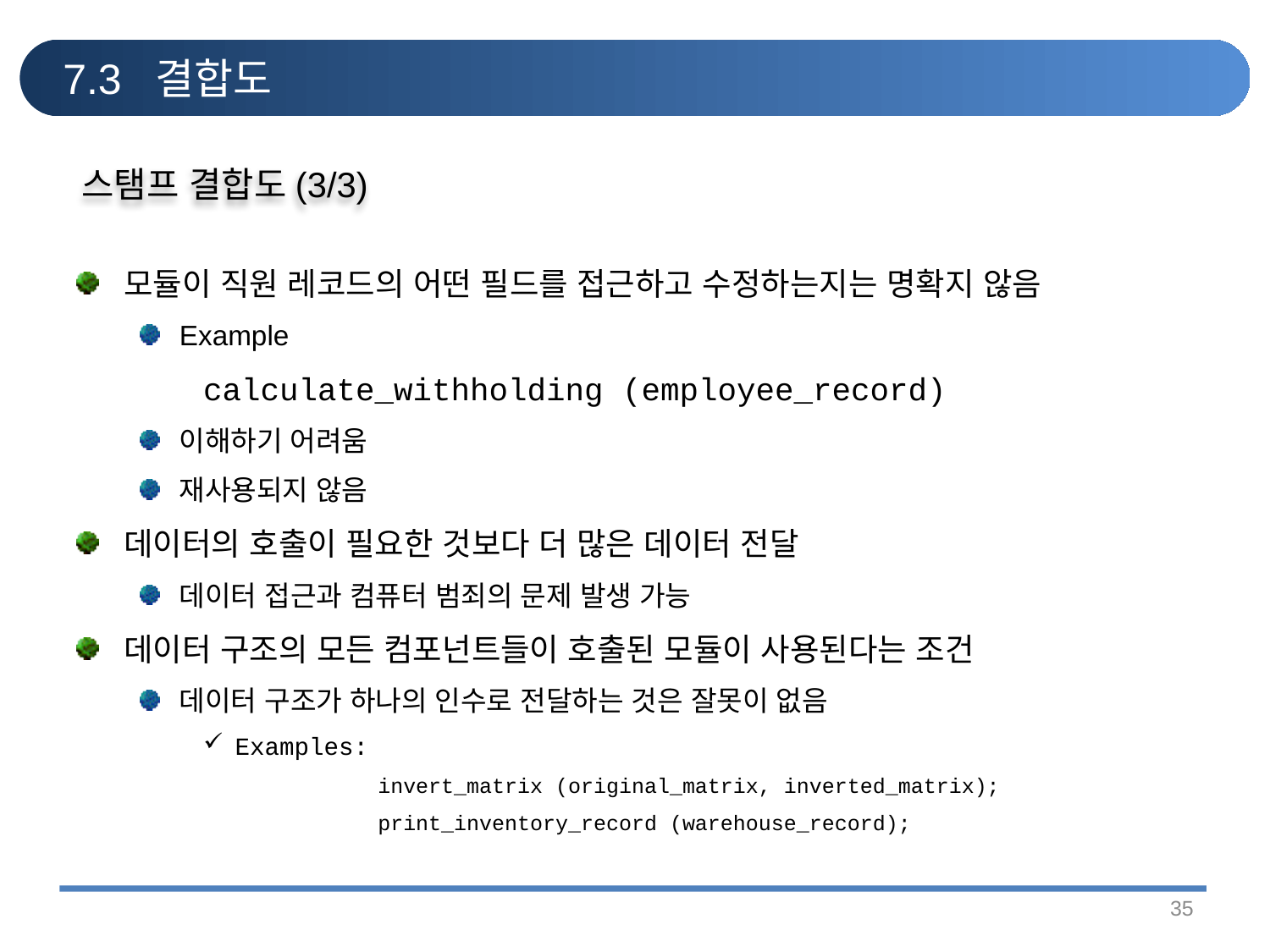

# 7.3  결합도
스탬프 결합도(3/3)
모듈이 직원 레코드의 어떤 필드를 접근하고 수정하는지는 명확지 않음
Example
calculate_withholding (employee_record)
이해하기 어려움
재사용되지 않음
데이터의 호출이 필요한 것보다 더 많은 데이터 전달
데이터 접근과 컴퓨터 범죄의 문제 발생 가능
데이터 구조의 모든 컴포넌트들이 호출된 모듈이 사용된다는 조건
데이터 구조가 하나의 인수로 전달하는 것은 잘못이 없음
Examples:
			invert_matrix (original_matrix, inverted_matrix);
			print_inventory_record (warehouse_record);

35